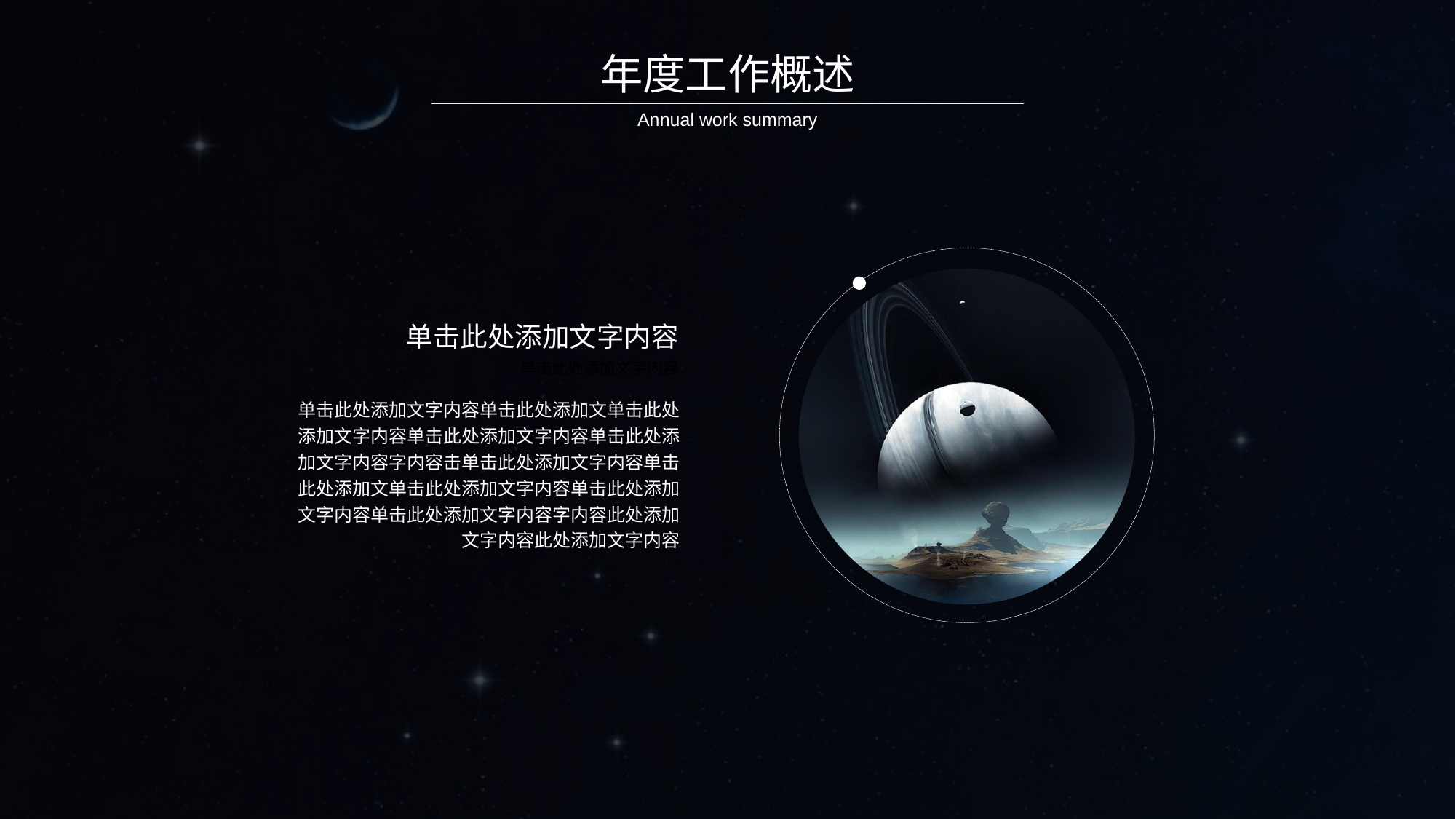

年度工作概述
Annual work summary

单击此处添加文字内容
单击此处添加文字内容
单击此处添加文字内容单击此处添加文单击此处添加文字内容单击此处添加文字内容单击此处添加文字内容字内容击单击此处添加文字内容单击此处添加文单击此处添加文字内容单击此处添加文字内容单击此处添加文字内容字内容此处添加文字内容此处添加文字内容